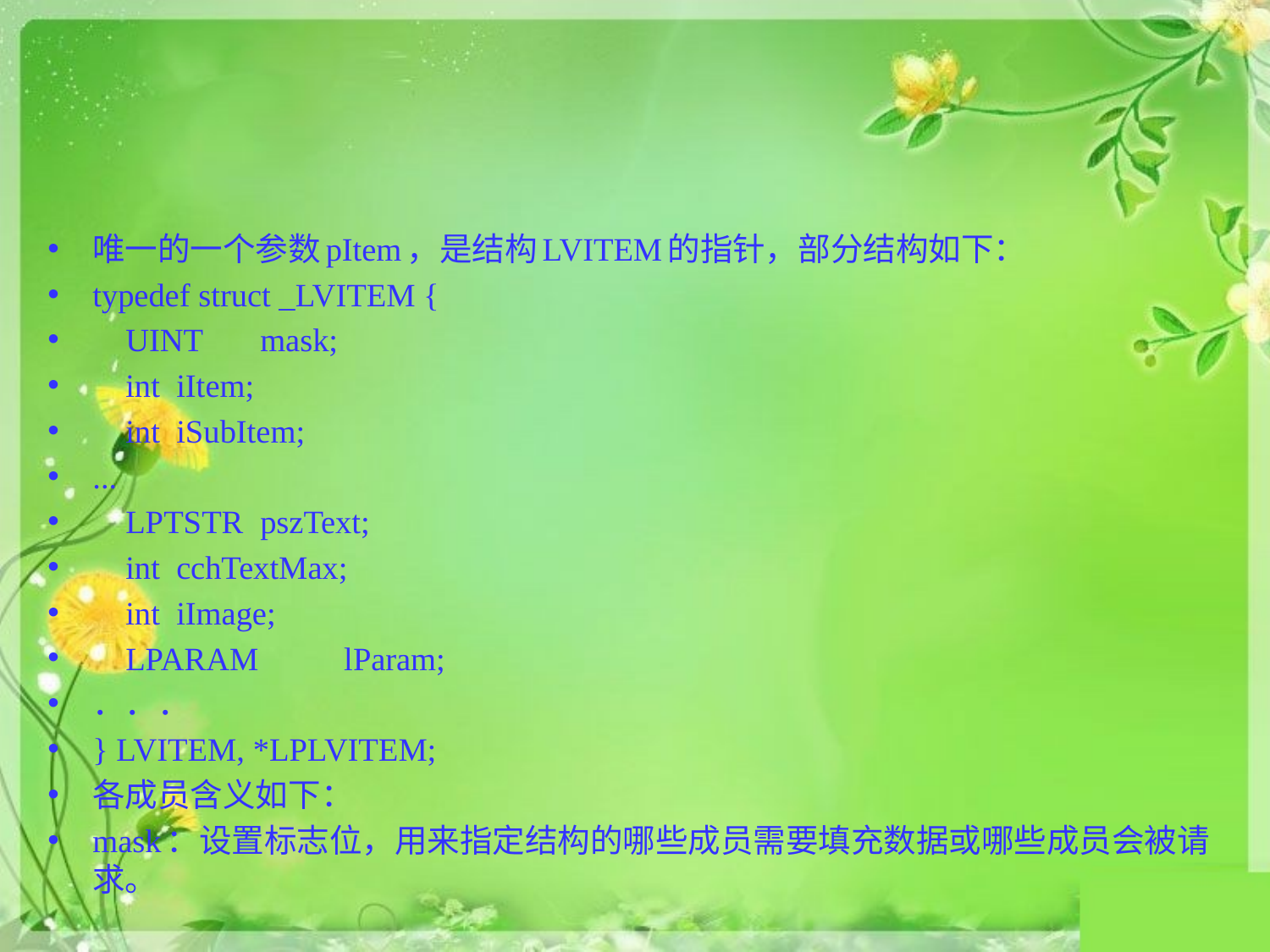

#
唯一的一个参数pItem，是结构LVITEM的指针，部分结构如下：
typedef struct _LVITEM {
    UINT 	mask;
    int 	iItem;
    int 	iSubItem;
...
    LPTSTR 	pszText;
    int 	cchTextMax;
    int 	iImage;
    LPARAM 	lParam;
．．．
} LVITEM, *LPLVITEM;
各成员含义如下：
mask：设置标志位，用来指定结构的哪些成员需要填充数据或哪些成员会被请求。